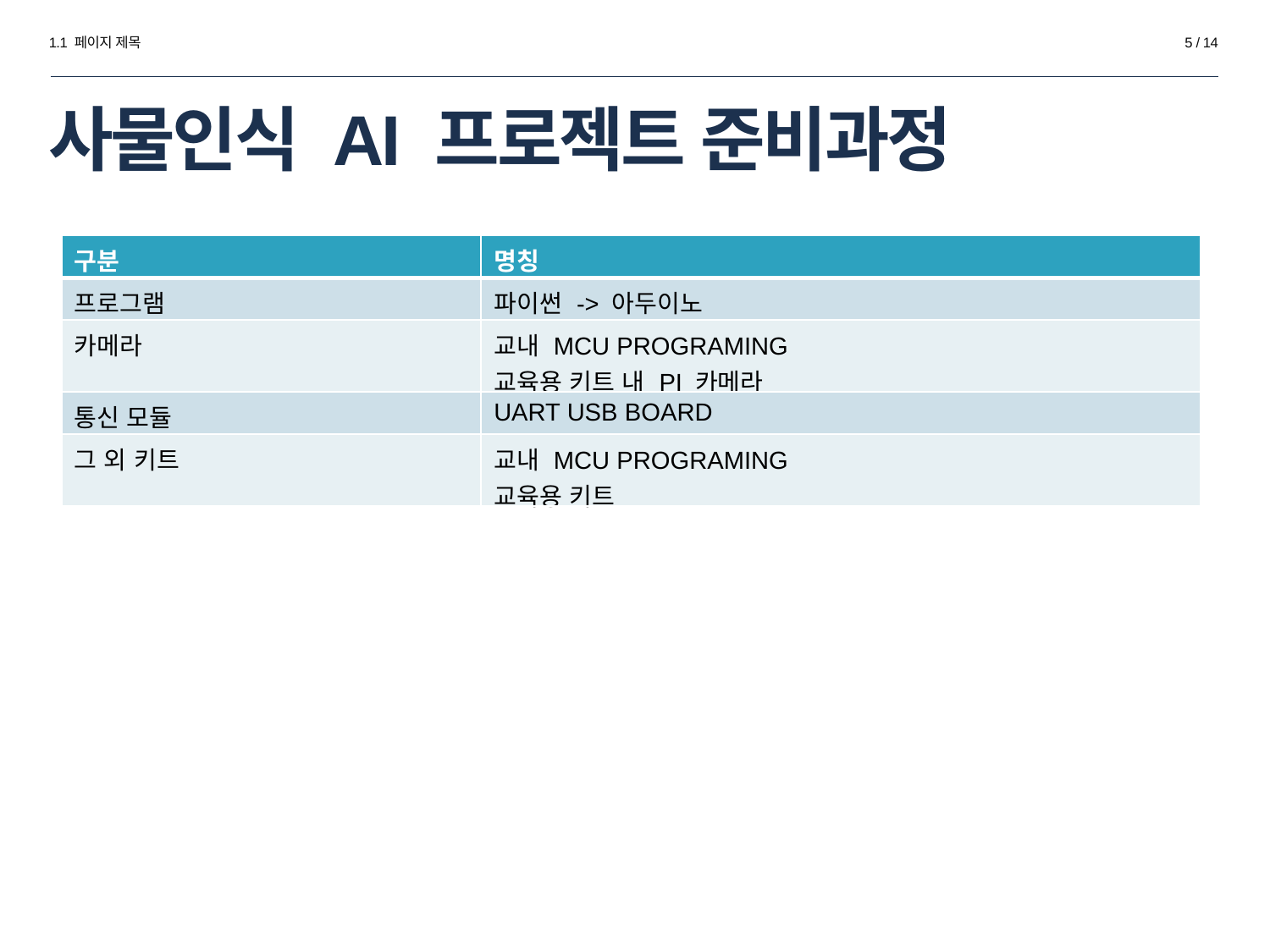

1.1 페이지 제목
5 / 14
# 사물인식 AI 프로젝트 준비과정
| 구분 | 명칭 |
| --- | --- |
| 프로그램 | 파이썬 -> 아두이노 |
| 카메라 | 교내 MCU PROGRAMING 교육용 키트 내 PI 카메라 |
| 통신 모듈 | UART USB BOARD |
| 그 외 키트 | 교내 MCU PROGRAMING 교육용 키트 |